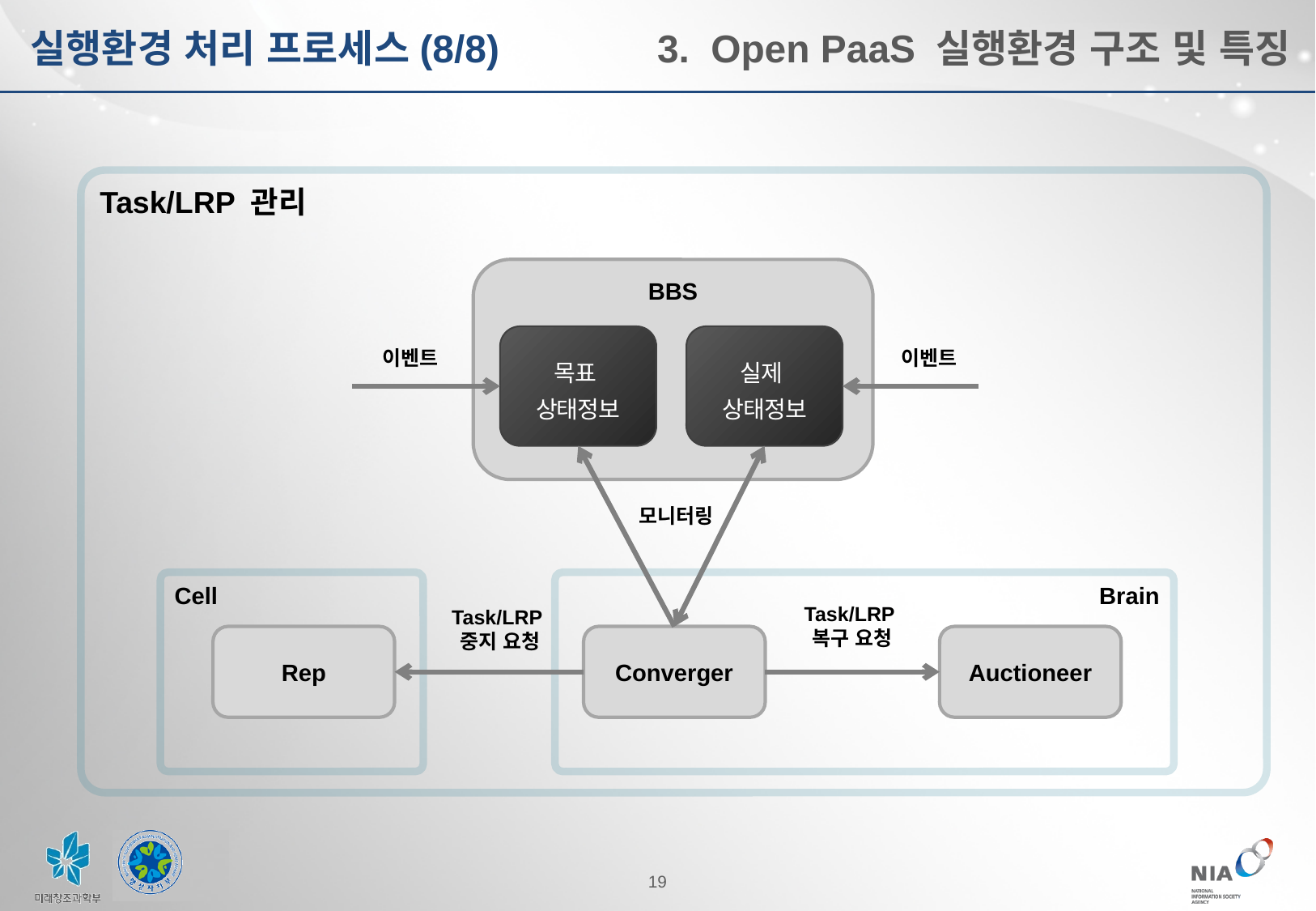

실행환경 처리 프로세스(8/8)
3.  Open PaaS 실행환경 구조 및 특징
Task/LRP 관리
BBS
실제
상태정보
목표
상태정보
이벤트
이벤트
모니터링
Cell
Brain
Task/LRP
복구 요청
Task/LRP
중지 요청
Rep
Converger
Auctioneer